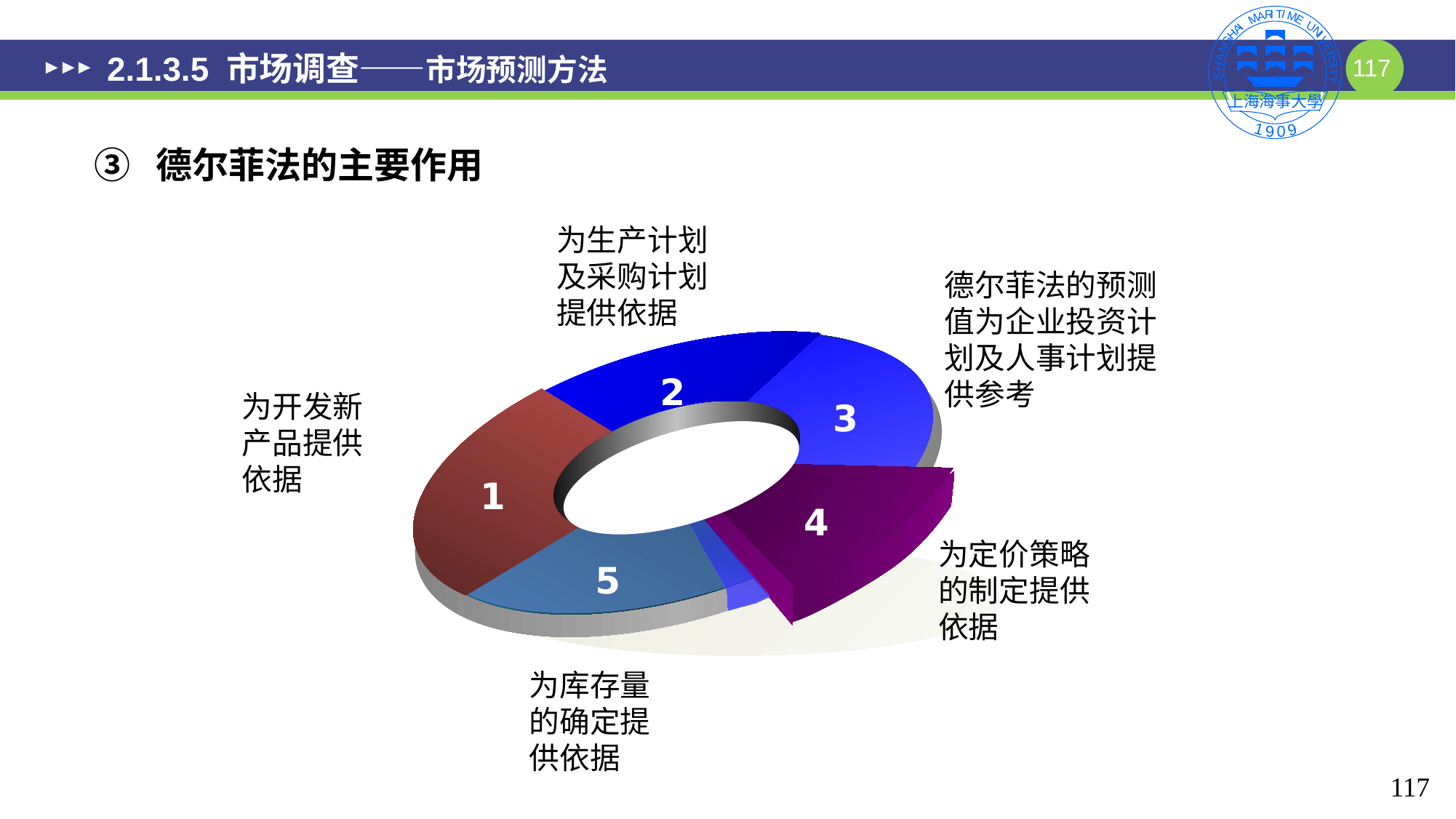

# 2.1.3.5 市场调查——市场预测方法
③  德尔菲法的主要作用
为生产计划及采购计划提供依据
德尔菲法的预测值为企业投资计划及人事计划提供参考

2
3

1

4

5
为开发新产品提供依据
为定价策略的制定提供依据
为库存量的确定提供依据
117
117